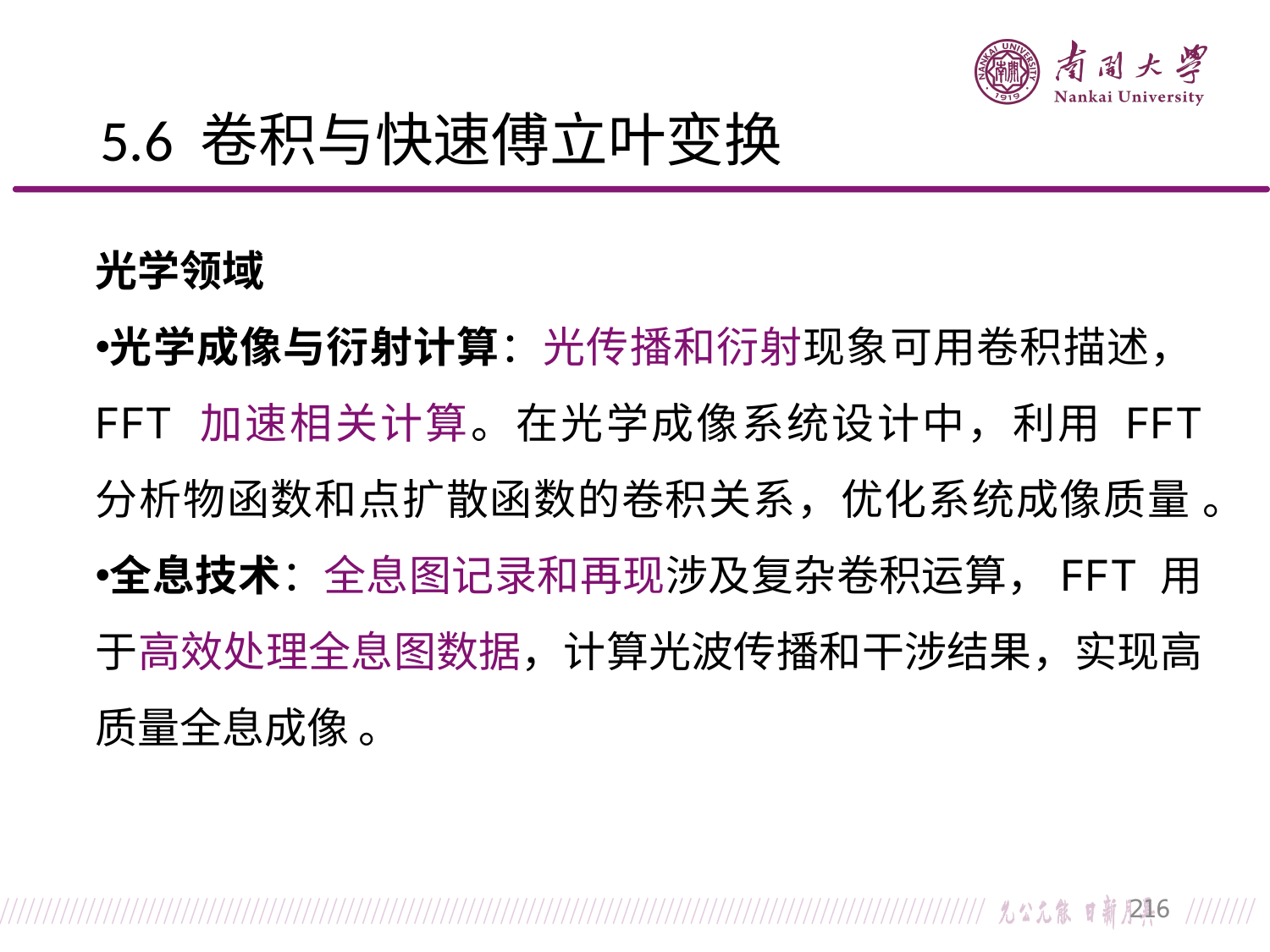

# 5.6 卷积与快速傅立叶变换
光学领域
光学成像与衍射计算：光传播和衍射现象可用卷积描述，FFT 加速相关计算。在光学成像系统设计中，利用 FFT 分析物函数和点扩散函数的卷积关系，优化系统成像质量 。
全息技术：全息图记录和再现涉及复杂卷积运算，FFT 用于高效处理全息图数据，计算光波传播和干涉结果，实现高质量全息成像 。
216